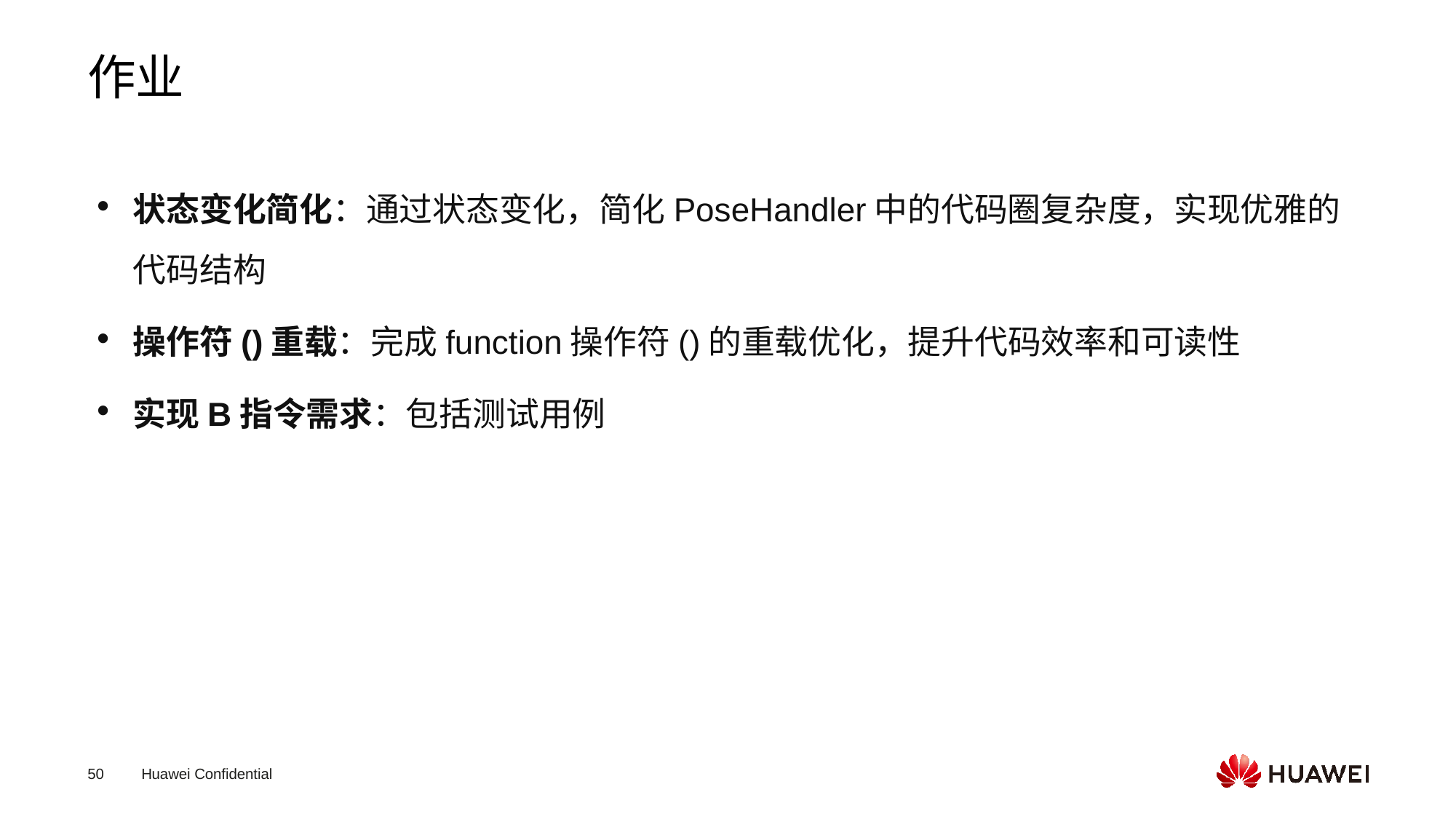

# 作业
状态变化简化：通过状态变化，简化PoseHandler中的代码圈复杂度，实现优雅的代码结构
操作符()重载：完成function操作符()的重载优化，提升代码效率和可读性
实现B指令需求：包括测试用例